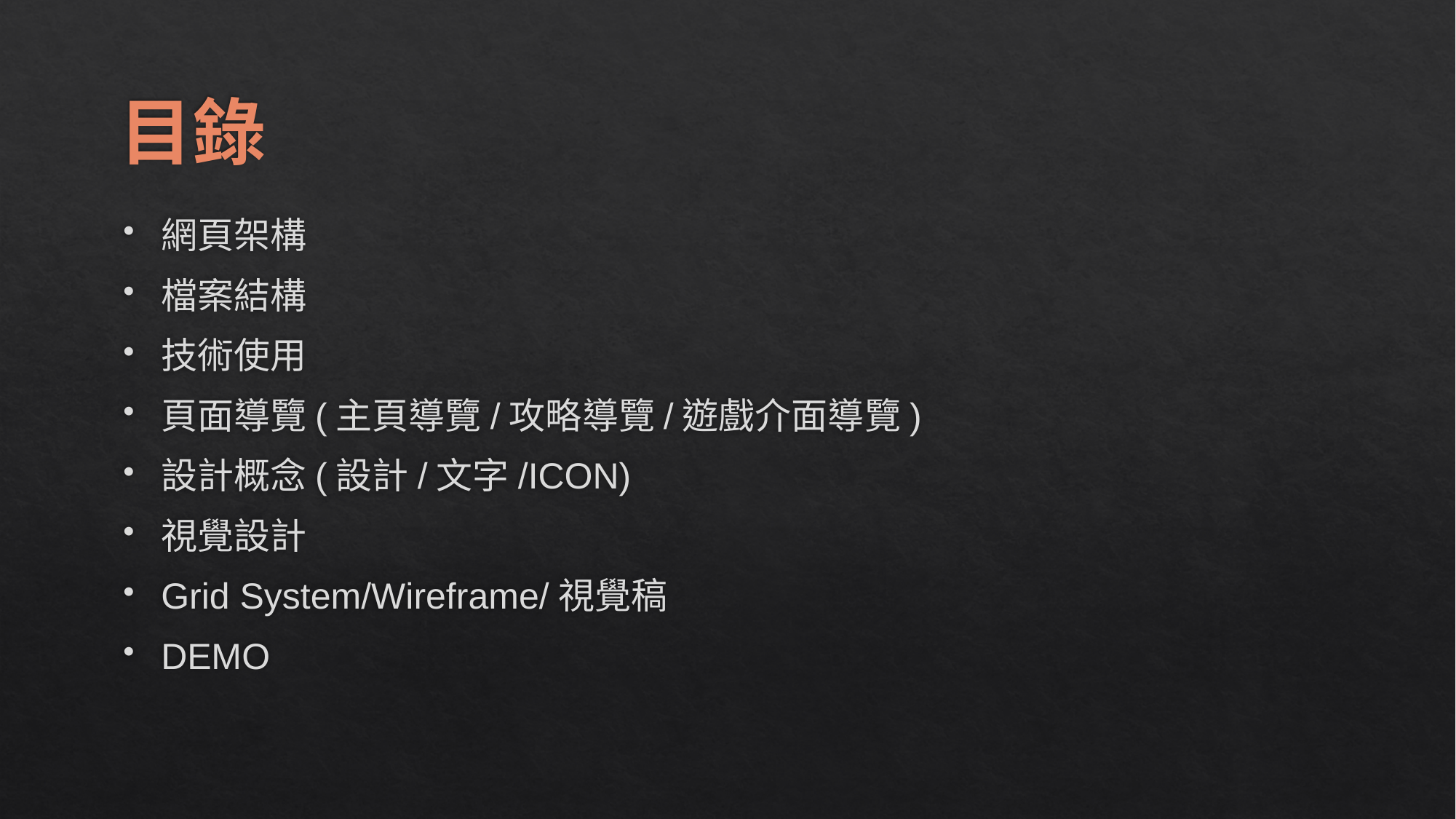

# 目錄
網頁架構
檔案結構
技術使用
頁面導覽(主頁導覽/攻略導覽/遊戲介面導覽)
設計概念(設計/文字/ICON)
視覺設計
Grid System/Wireframe/視覺稿
DEMO